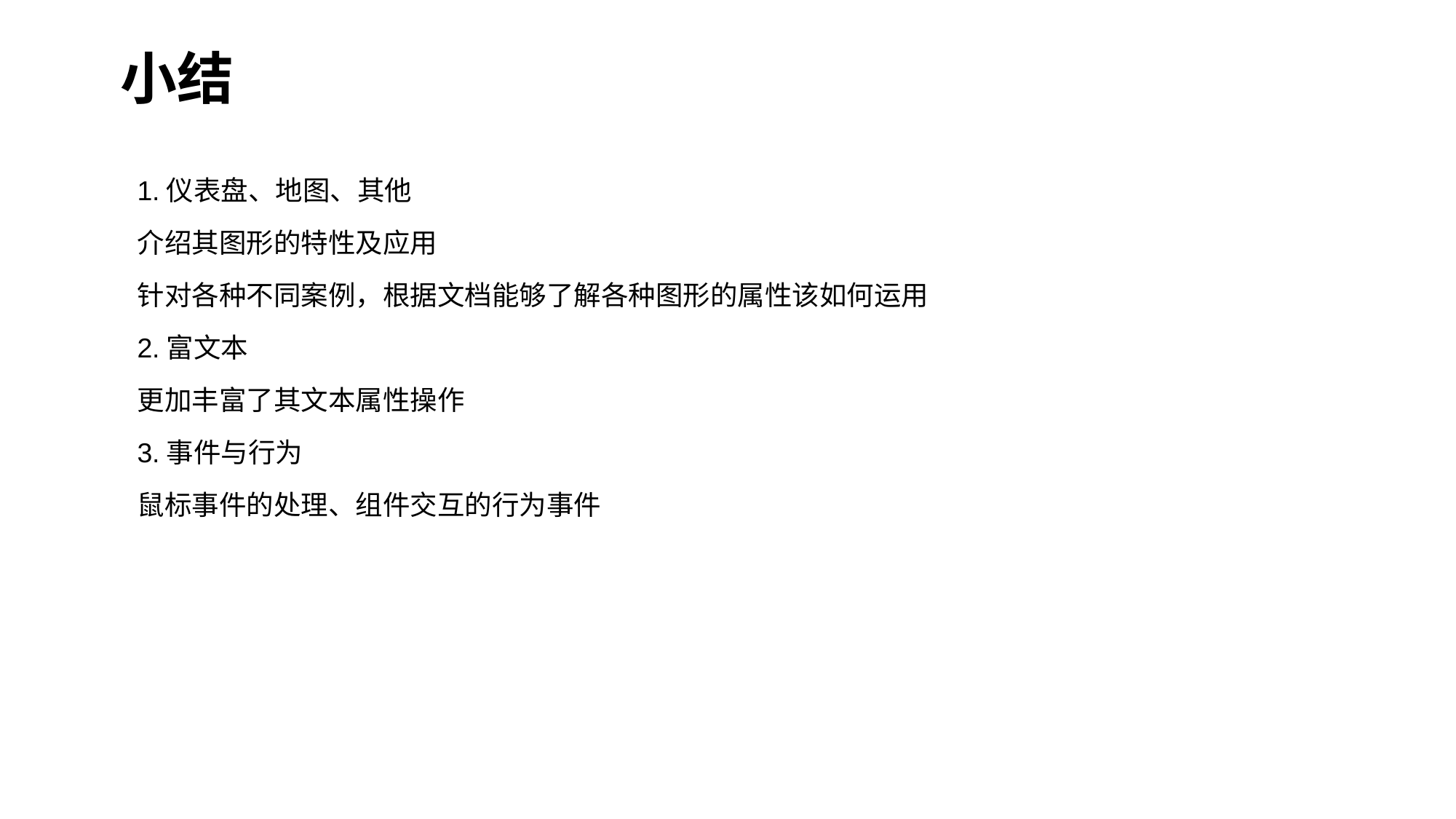

小结
1.仪表盘、地图、其他
介绍其图形的特性及应用
针对各种不同案例，根据文档能够了解各种图形的属性该如何运用
2.富文本
更加丰富了其文本属性操作
3.事件与行为
鼠标事件的处理、组件交互的行为事件